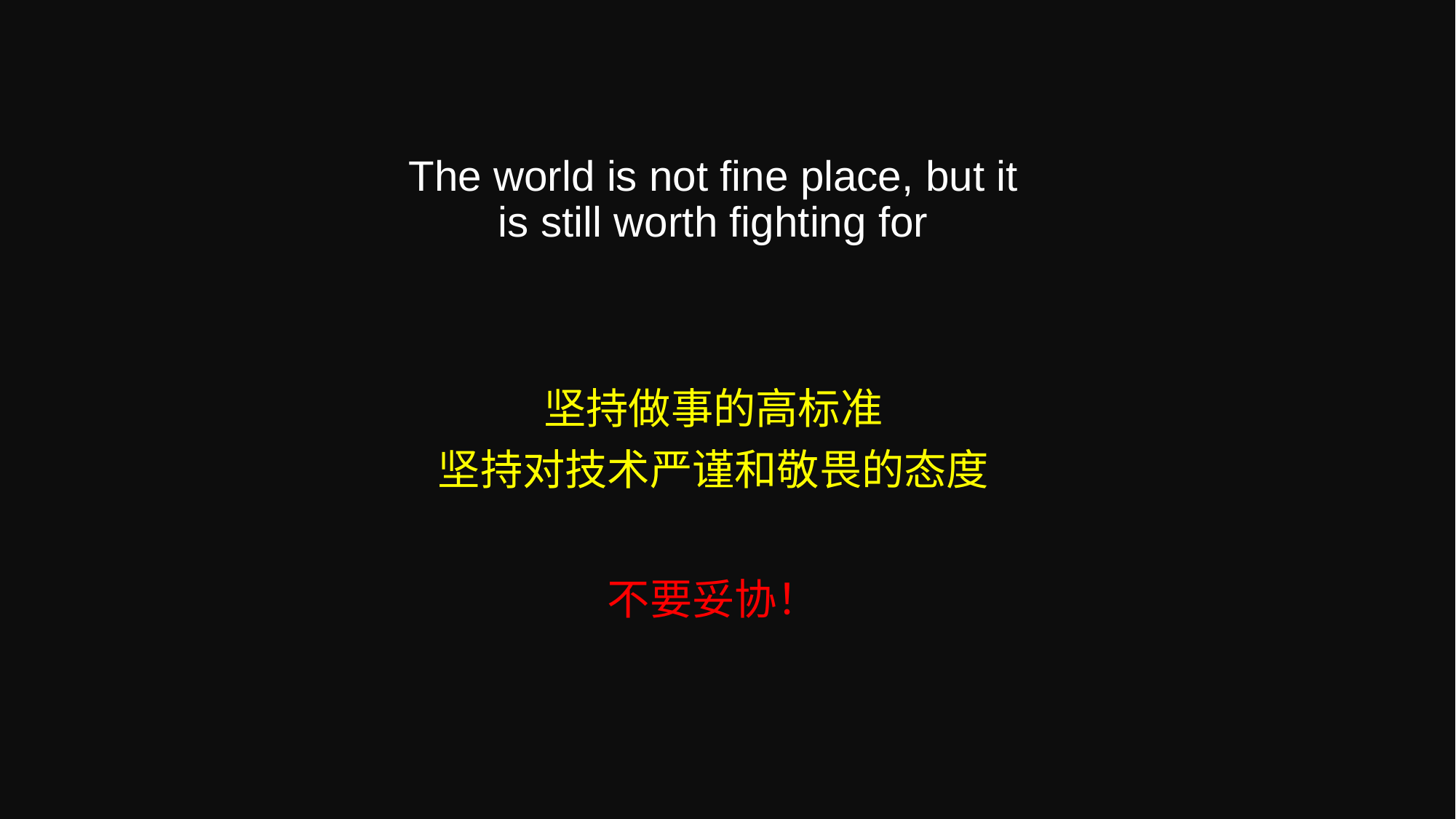

The world is not fine place, but it is still worth fighting for
坚持做事的高标准
坚持对技术严谨和敬畏的态度
不要妥协！